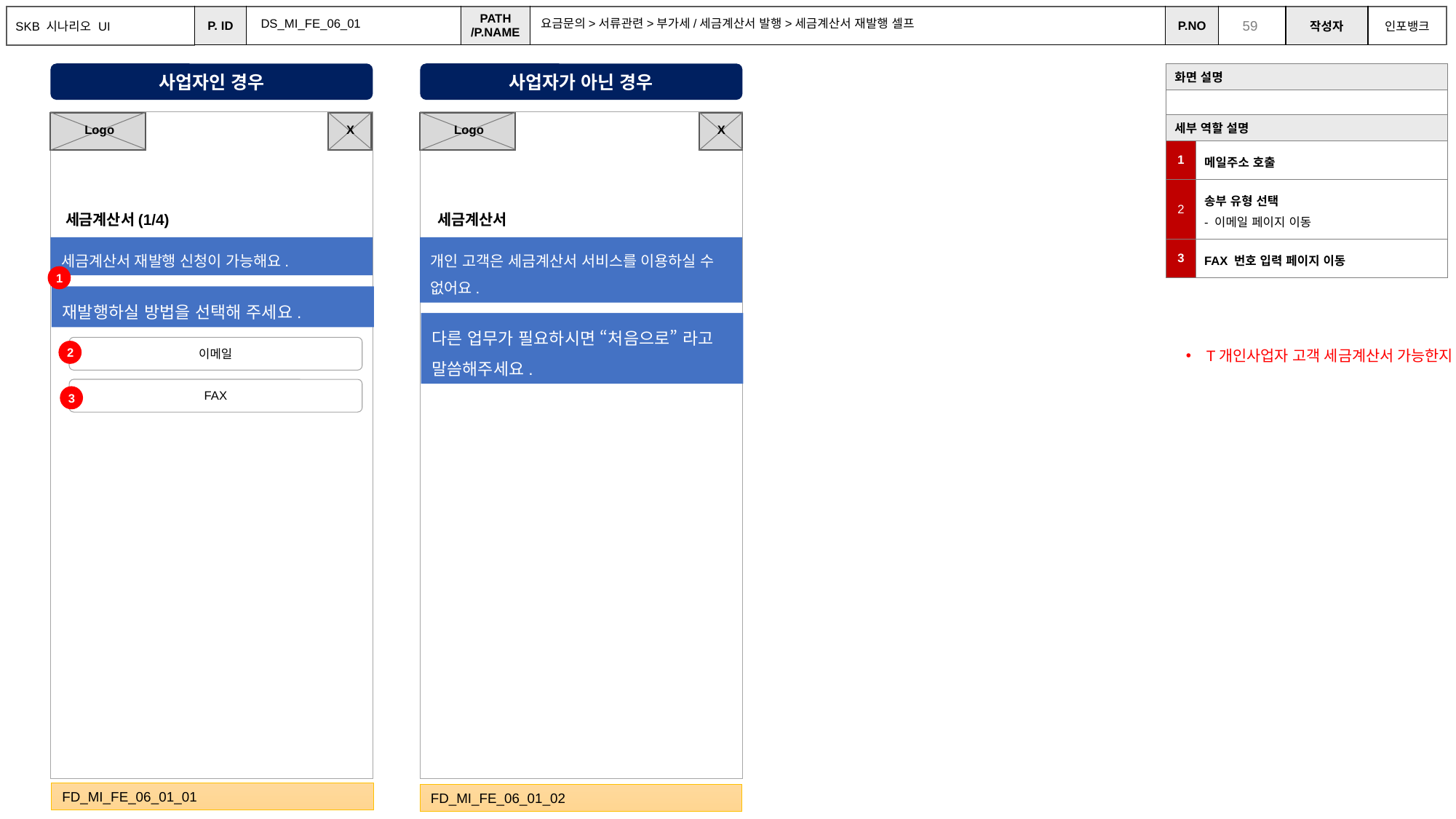

DS_MI_FE_06_01
요금문의>서류관련>부가세/세금계산서 발행>세금계산서 재발행 셀프
사업자인 경우
사업자가 아닌 경우
| 화면 설명 |  |
| --- | --- |
|  |  |
| 세부 역할 설명 |  |
| 1 | 메일주소 호출 |
| 2 | 송부 유형 선택 - 이메일 페이지 이동 |
| 3 | FAX 번호 입력 페이지 이동 |

X

X

Logo

Logo
세금계산서(1/4)
세금계산서
세금계산서 재발행 신청이 가능해요.
개인 고객은 세금계산서 서비스를 이용하실 수 없어요.
1
재발행하실 방법을 선택해 주세요.
다른 업무가 필요하시면 “처음으로” 라고 말씀해주세요.

이메일
T개인사업자 고객 세금계산서 가능한지?
2

FAX
3
T고객 세금계산서 가능? > 개인사업자
납부이력 영수증 없다?

#입력값
이메일주소 또는 FAX번호
#동작
- 이메일/FAX선택
- 이메일일 경우 기존 이메일 있으면 맞는지 확인, 없거나 새로 입력을 원하면 새로입력 받음
- 팩스의 경우 팩스번호 입력
- 입력 후 신청버튼 누르면 재발행 신청되었습니다. 내용 보여주고 시나리오 종료
#체크
이메일, FAX번호 유효성 검증
FD_MI_FE_06_01_01
FD_MI_FE_06_01_02